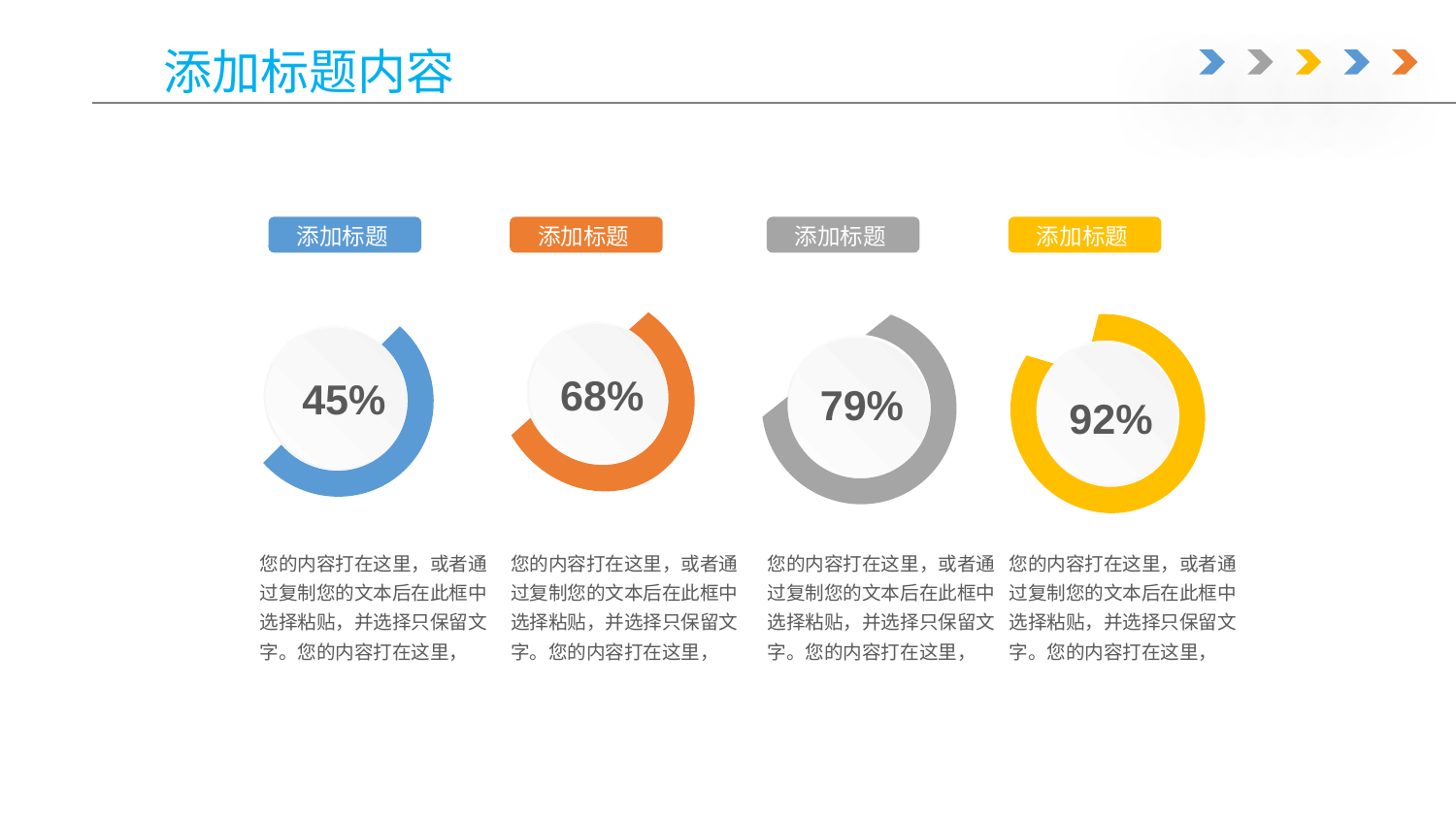

添加标题内容

添加标题

添加标题

添加标题

添加标题

68%

45%

79%

92%

您的内容打在这里，或者通过复制您的文本后在此框中选择粘贴，并选择只保留文字。您的内容打在这里，
您的内容打在这里，或者通过复制您的文本后在此框中选择粘贴，并选择只保留文字。您的内容打在这里，
您的内容打在这里，或者通过复制您的文本后在此框中选择粘贴，并选择只保留文字。您的内容打在这里，
您的内容打在这里，或者通过复制您的文本后在此框中选择粘贴，并选择只保留文字。您的内容打在这里，